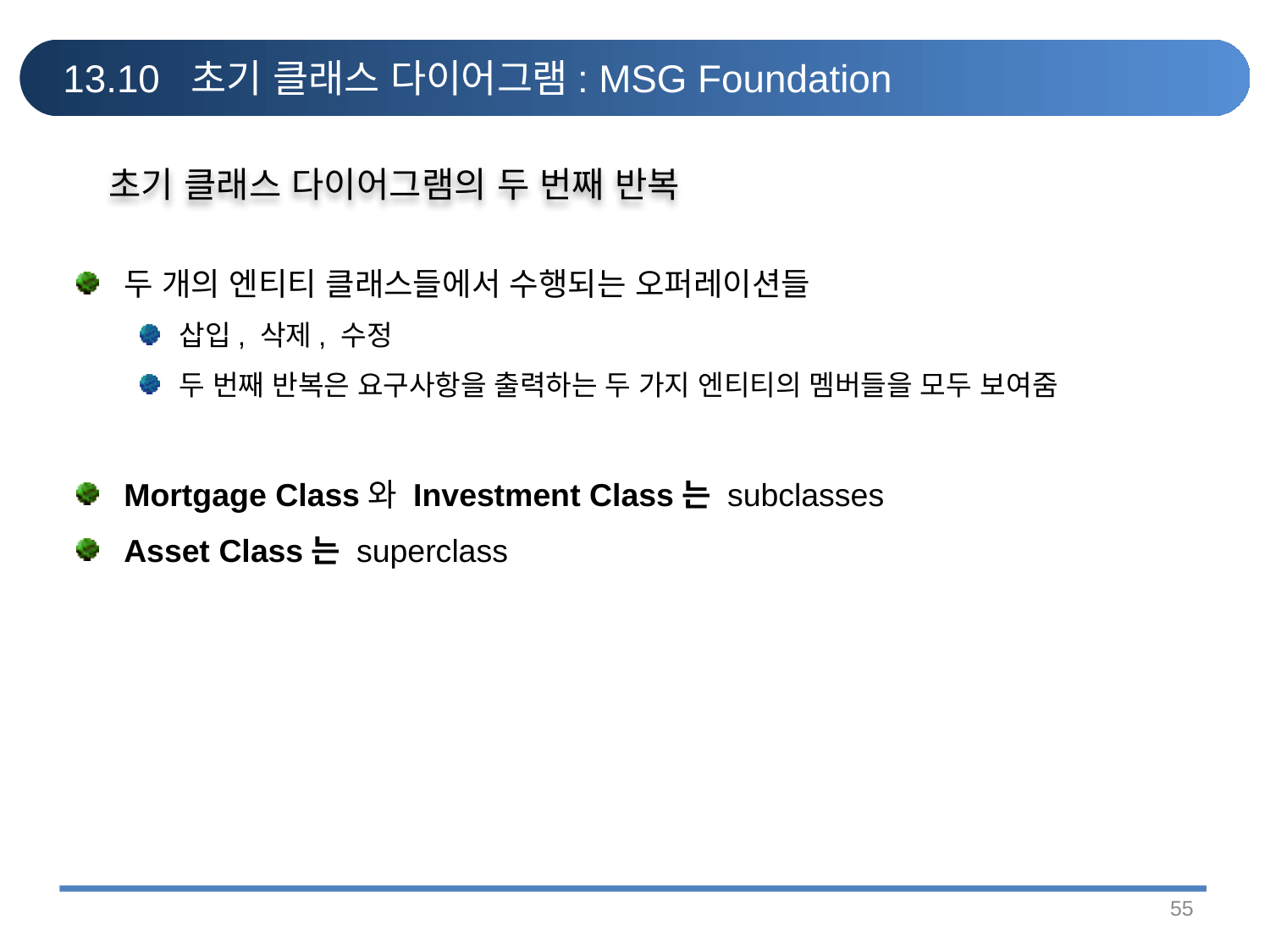

# 13.10  초기 클래스 다이어그램: MSG Foundation
초기 클래스 다이어그램의 두 번째 반복
두 개의 엔티티 클래스들에서 수행되는 오퍼레이션들
삽입, 삭제, 수정
두 번째 반복은 요구사항을 출력하는 두 가지 엔티티의 멤버들을 모두 보여줌

Mortgage Class와 Investment Class는 subclasses
Asset Class는 superclass
55